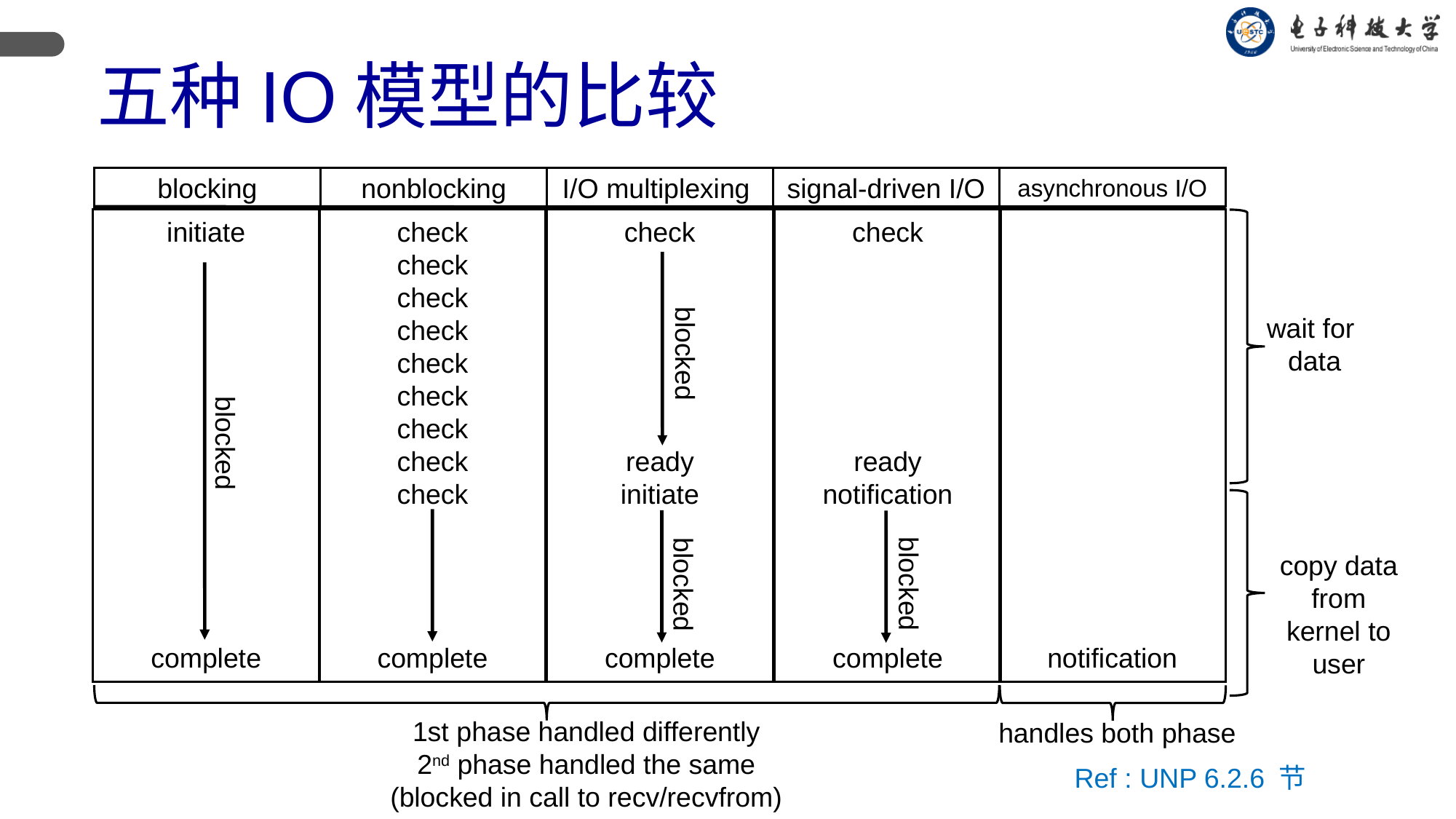

五种IO模型的比较
blocking
nonblocking
I/O multiplexing
signal-driven I/O
asynchronous I/O

initiate

complete
check
check
check
check
check
check
check
check
check

complete
check

ready
initiate

complete
check

ready
notification

complete

notification

wait for
 data
blocked
blocked

copy data from kernel to user
blocked
blocked

1st phase handled differently
2nd phase handled the same
(blocked in call to recv/recvfrom)
handles both phase
Ref : UNP 6.2.6 节